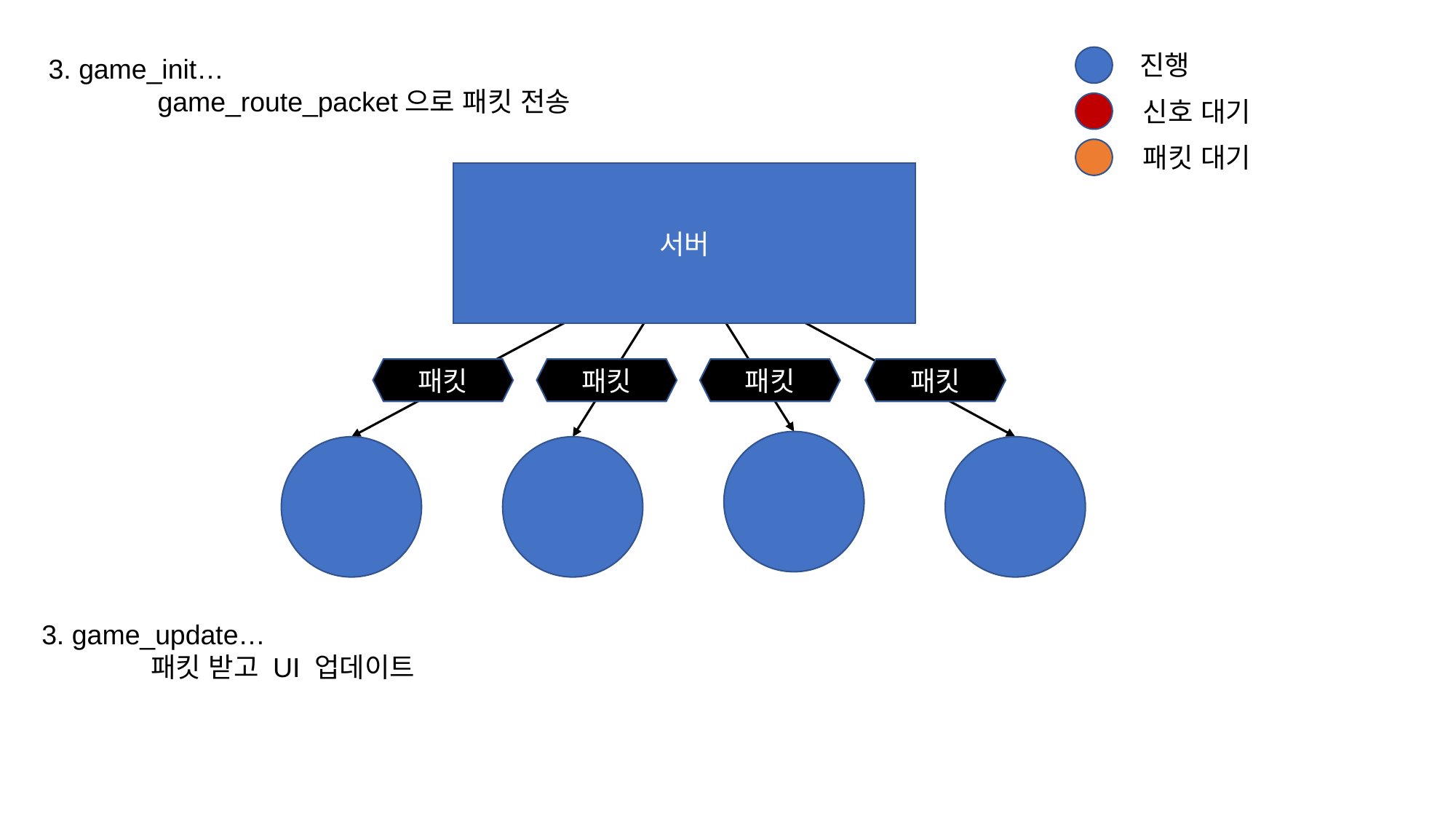

진행
3. game_init…
	game_route_packet으로 패킷 전송

신호 대기

패킷 대기

서버
패킷
패킷
패킷
패킷

3. game_update…
	패킷 받고 UI 업데이트